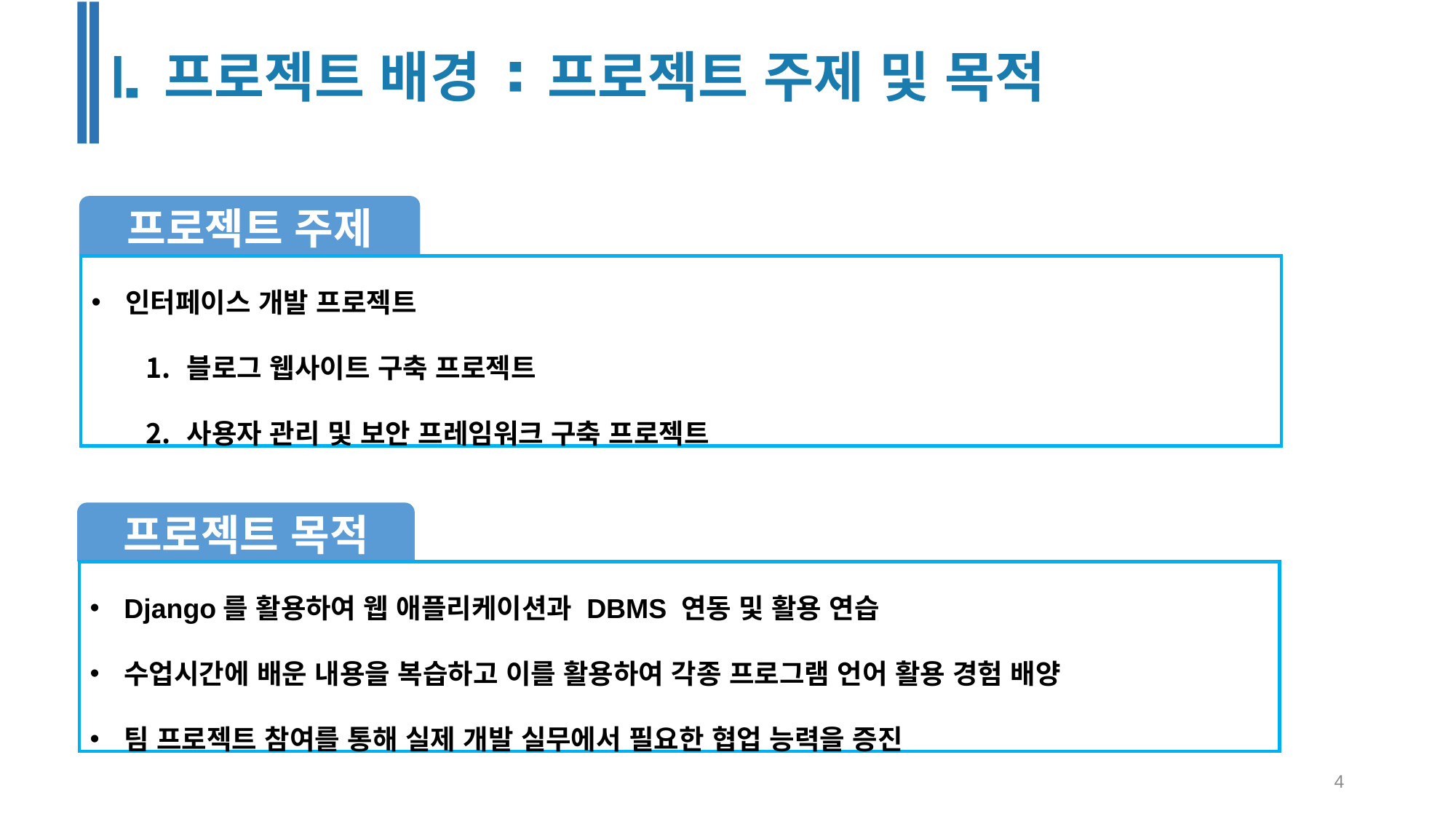

Ⅰ. 프로젝트 배경 : 프로젝트 주제 및 목적
프로젝트 주제
인터페이스 개발 프로젝트
블로그 웹사이트 구축 프로젝트
사용자 관리 및 보안 프레임워크 구축 프로젝트
프로젝트 목적
Django를 활용하여 웹 애플리케이션과 DBMS 연동 및 활용 연습
수업시간에 배운 내용을 복습하고 이를 활용하여 각종 프로그램 언어 활용 경험 배양
팀 프로젝트 참여를 통해 실제 개발 실무에서 필요한 협업 능력을 증진
4